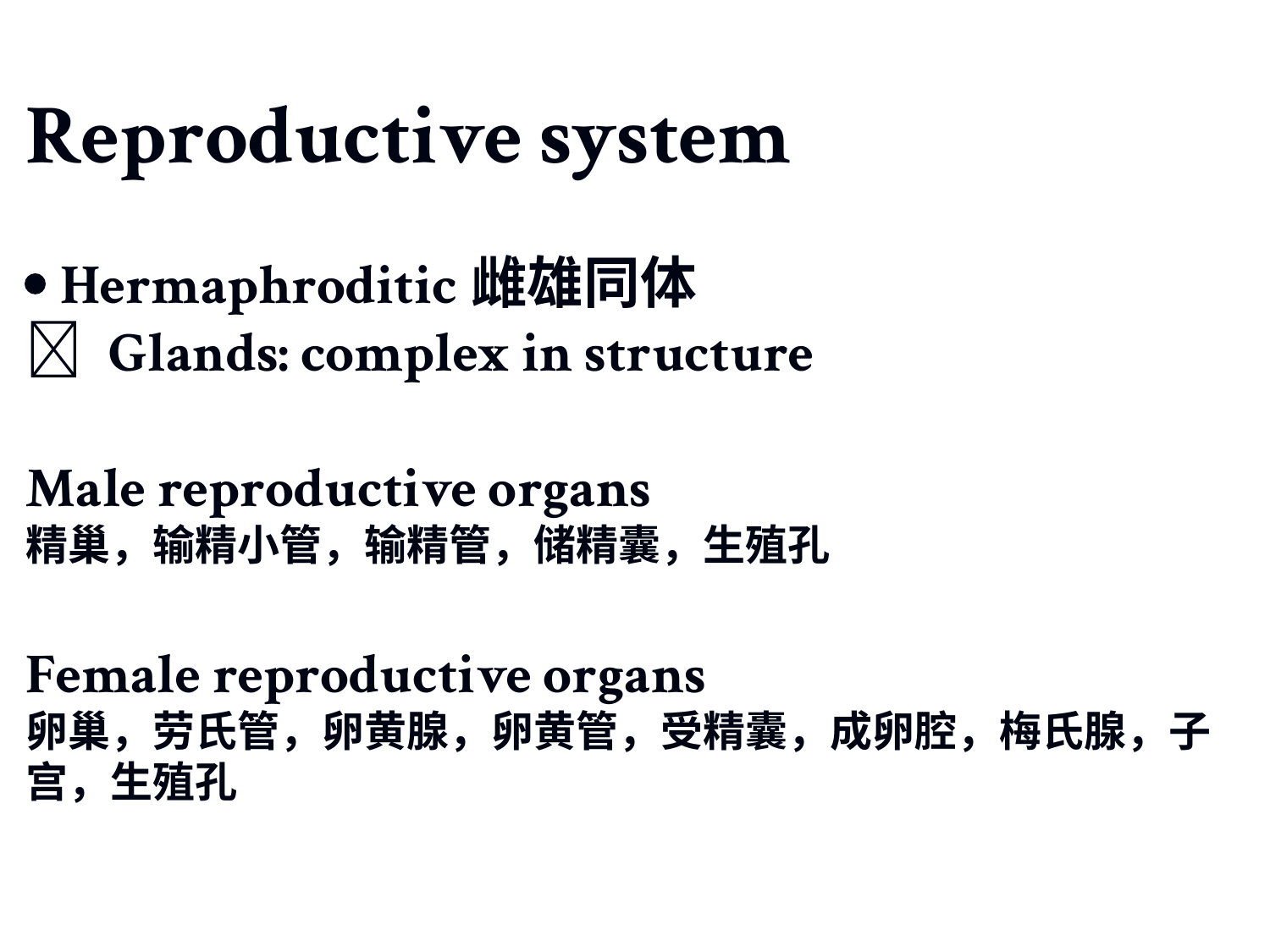

# Reproductive system • Hermaphroditic雌雄同体 • Glands: complex in structure Male reproductive organs 精巢，输精小管，输精管，储精囊，生殖孔 Female reproductive organs 卵巢，劳氏管，卵黄腺，卵黄管，受精囊，成卵腔，梅氏腺，子宫，生殖孔